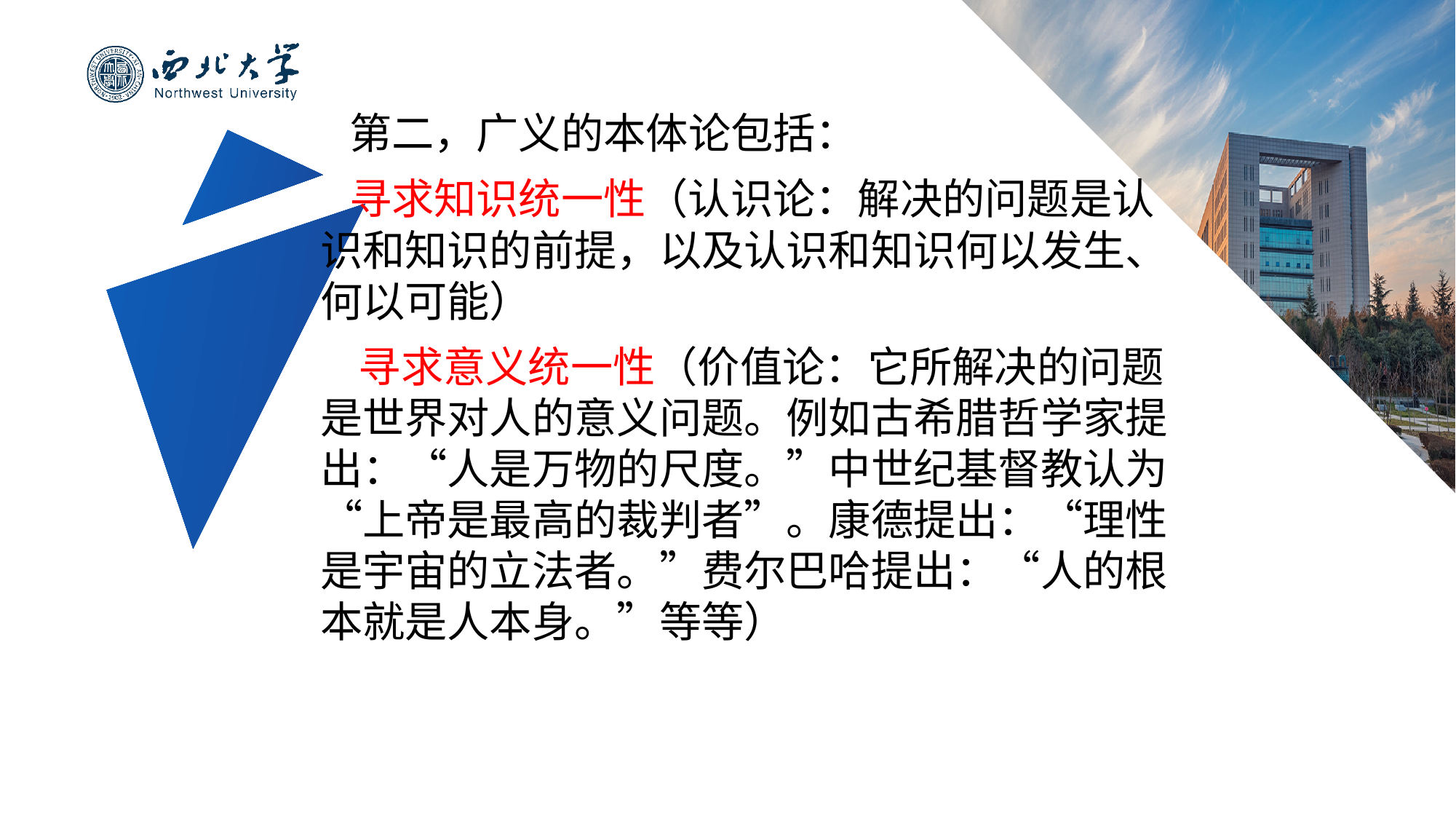

第二，广义的本体论包括：
  寻求知识统一性（认识论：解决的问题是认识和知识的前提，以及认识和知识何以发生、何以可能）
   寻求意义统一性（价值论：它所解决的问题是世界对人的意义问题。例如古希腊哲学家提出：“人是万物的尺度。”中世纪基督教认为“上帝是最高的裁判者”。康德提出：“理性是宇宙的立法者。”费尔巴哈提出：“人的根本就是人本身。”等等）